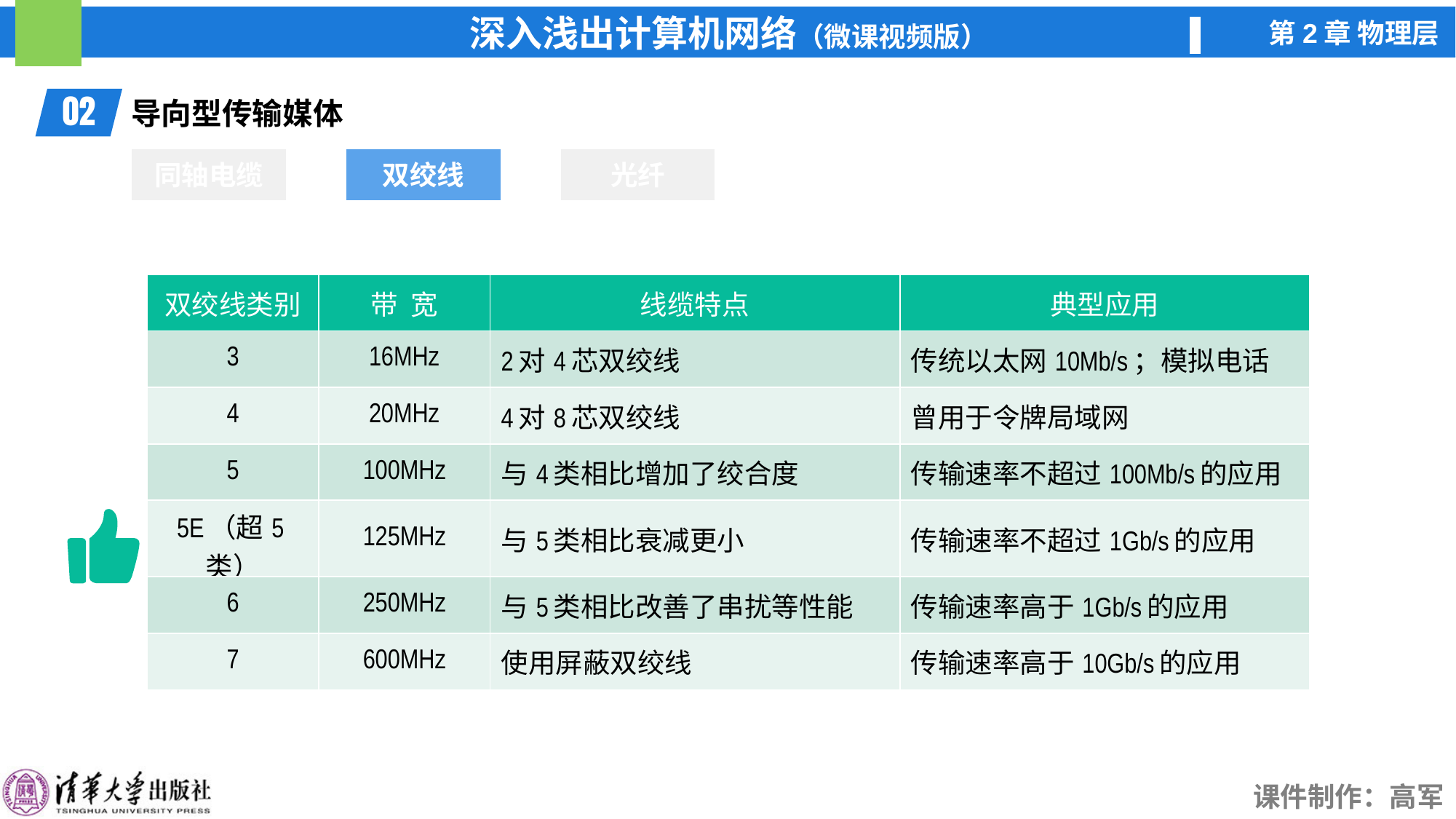

02
导向型传输媒体
同轴电缆
双绞线
双绞线
光纤
| 双绞线类别 | 带 宽 | 线缆特点 | 典型应用 |
| --- | --- | --- | --- |
| 3 | 16MHz | 2对4芯双绞线 | 传统以太网10Mb/s；模拟电话 |
| 4 | 20MHz | 4对8芯双绞线 | 曾用于令牌局域网 |
| 5 | 100MHz | 与4类相比增加了绞合度 | 传输速率不超过100Mb/s的应用 |
| 5E（超5类） | 125MHz | 与5类相比衰减更小 | 传输速率不超过1Gb/s的应用 |
| 6 | 250MHz | 与5类相比改善了串扰等性能 | 传输速率高于1Gb/s的应用 |
| 7 | 600MHz | 使用屏蔽双绞线 | 传输速率高于10Gb/s的应用 |